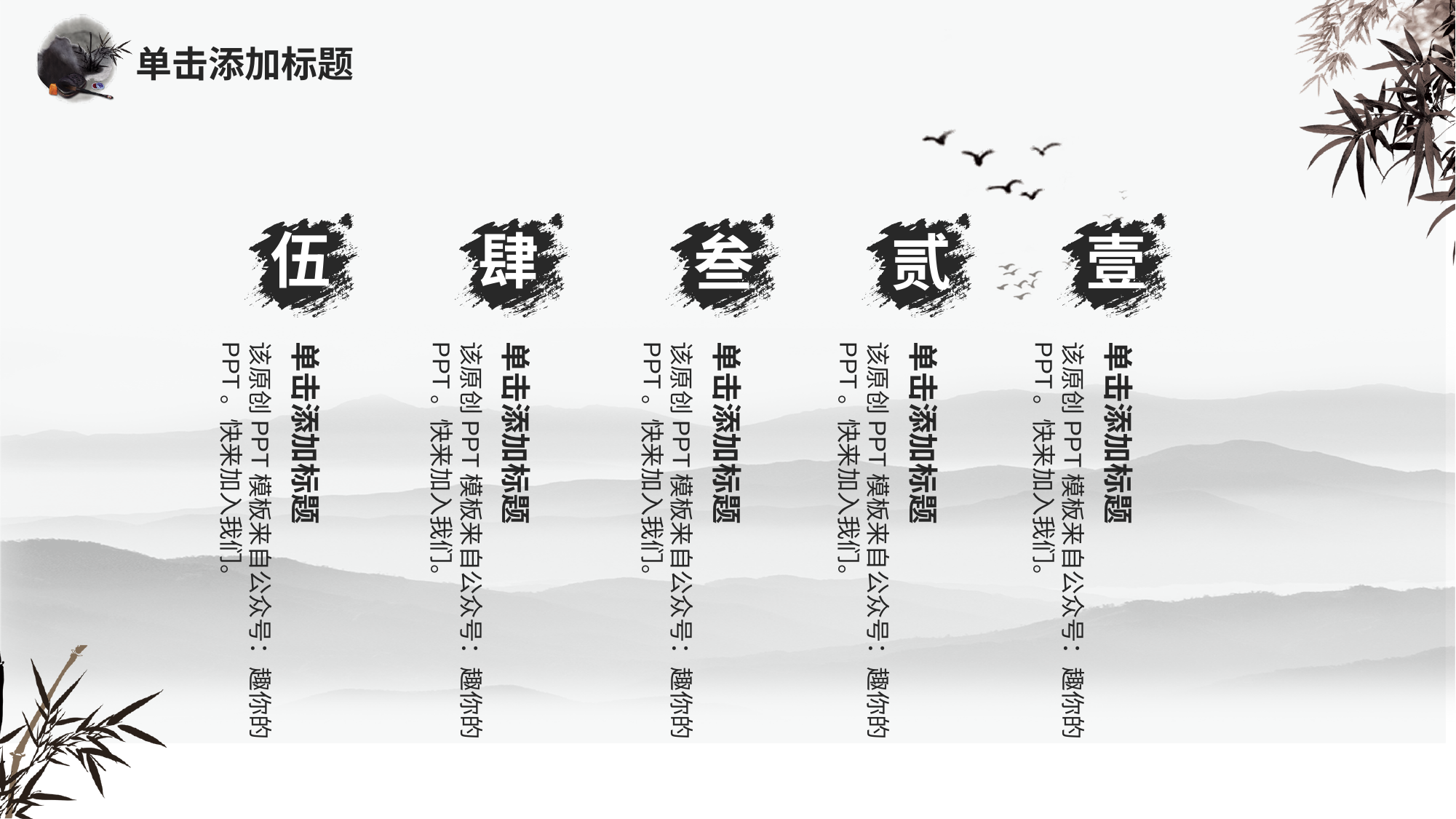

单击添加标题

伍
肆
叁
贰
壹
该原创PPT模板来自公众号：趣你的PPT。快来加入我们。
单击添加标题
该原创PPT模板来自公众号：趣你的PPT。快来加入我们。
单击添加标题
该原创PPT模板来自公众号：趣你的PPT。快来加入我们。
单击添加标题
该原创PPT模板来自公众号：趣你的PPT。快来加入我们。
单击添加标题
该原创PPT模板来自公众号：趣你的PPT。快来加入我们。
单击添加标题